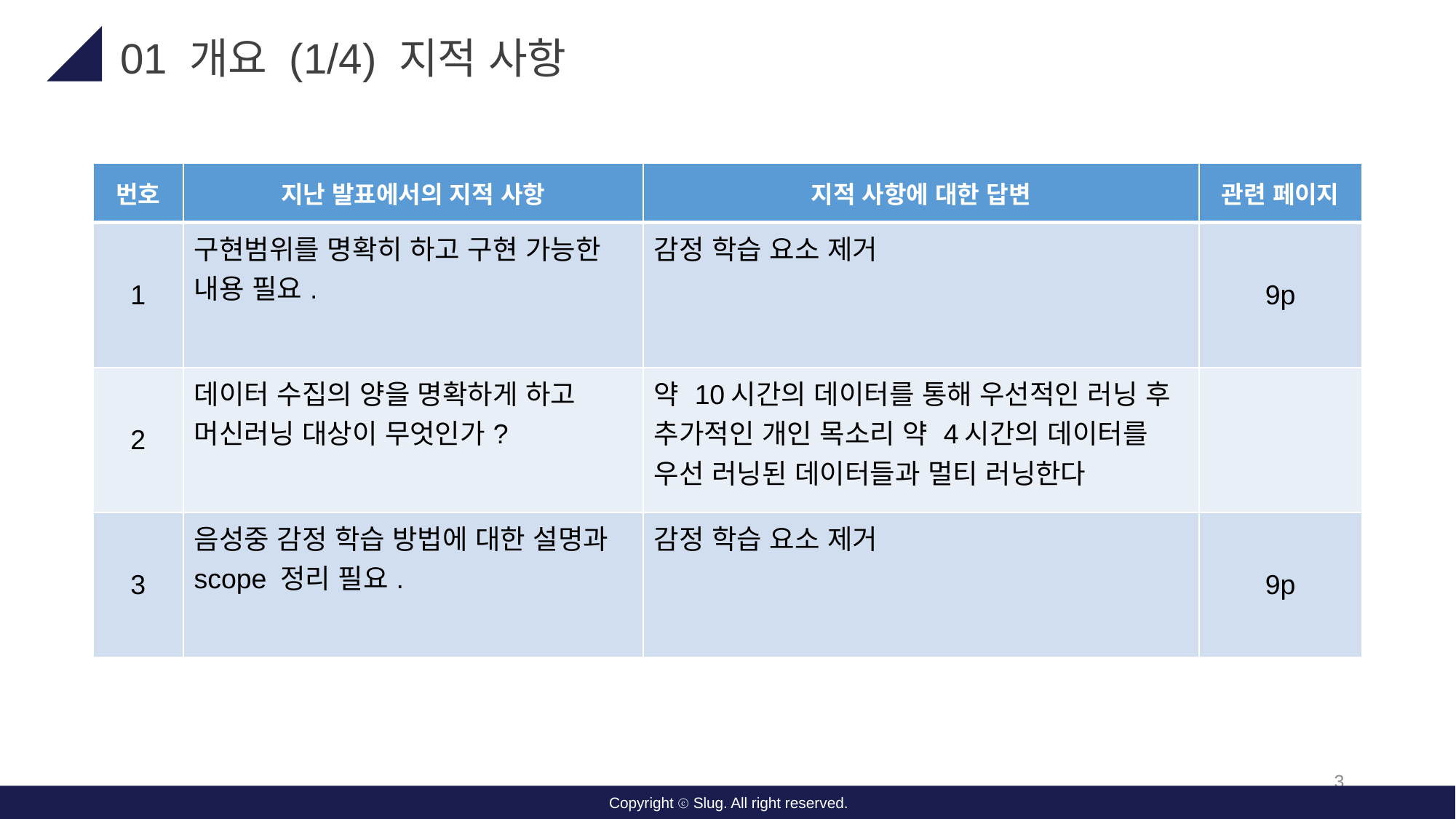

01 개요 (1/4) 지적 사항

| 번호 | 지난 발표에서의 지적 사항 | 지적 사항에 대한 답변 | 관련 페이지 |
| --- | --- | --- | --- |
| 1 | 구현범위를 명확히 하고 구현 가능한 내용 필요. | 감정 학습 요소 제거 | 9p |
| 2 | 데이터 수집의 양을 명확하게 하고 머신러닝 대상이 무엇인가? | 약 10시간의 데이터를 통해 우선적인 러닝 후 추가적인 개인 목소리 약 4시간의 데이터를 우선 러닝된 데이터들과 멀티 러닝한다 |  |
| 3 | 음성중 감정 학습 방법에 대한 설명과 scope 정리 필요. | 감정 학습 요소 제거 | 9p |

3

Copyright ⓒ Slug. All right reserved.